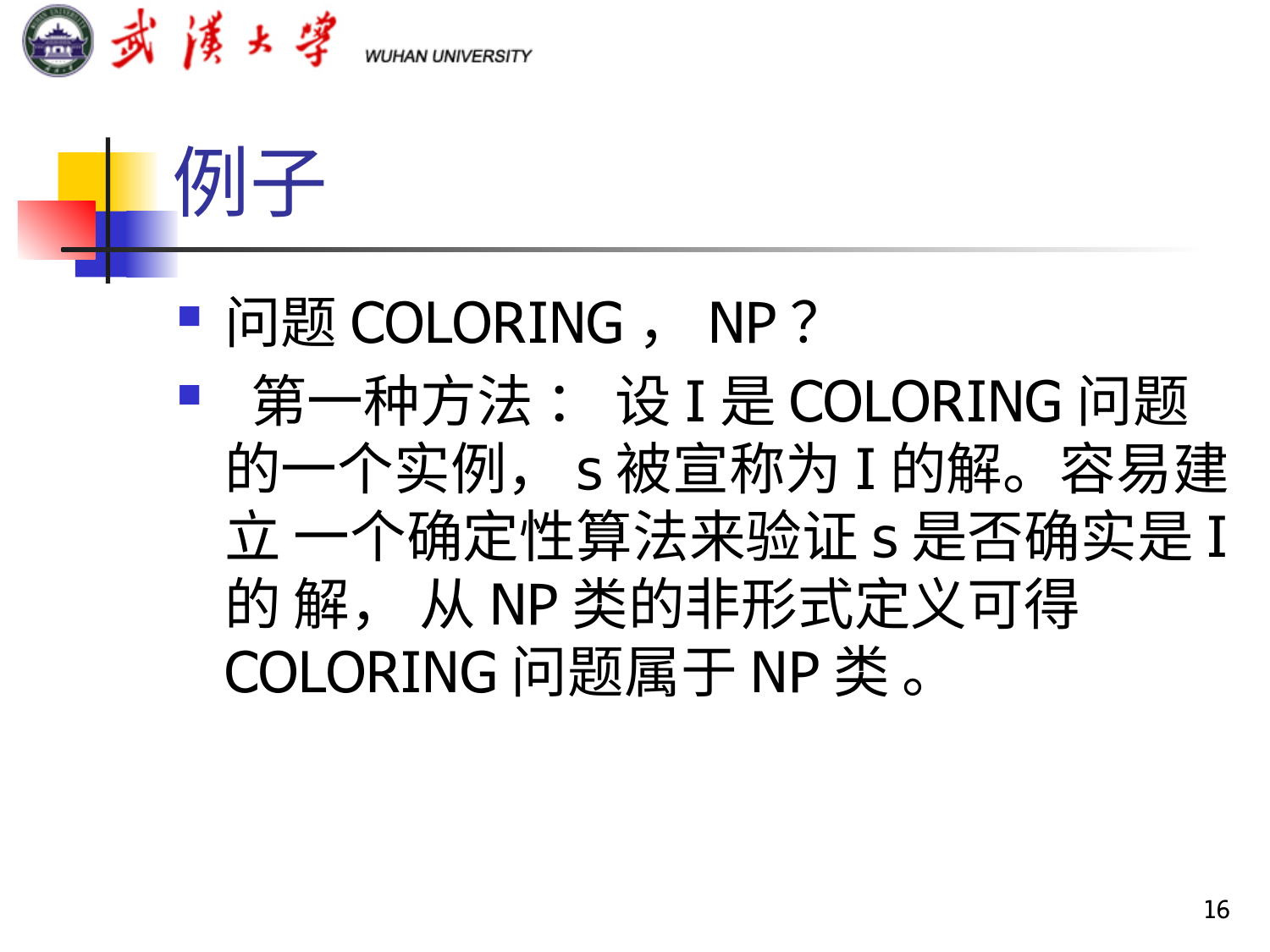

# 例子
问题COLORING，NP？
 第一种方法 ： 设I是COLORING问题的一个实例，s被宣称为I的解。容易建立 一个确定性算法来验证s是否确实是I的 解， 从NP类的非形式定义可得COLORING问题属于NP类 。
16